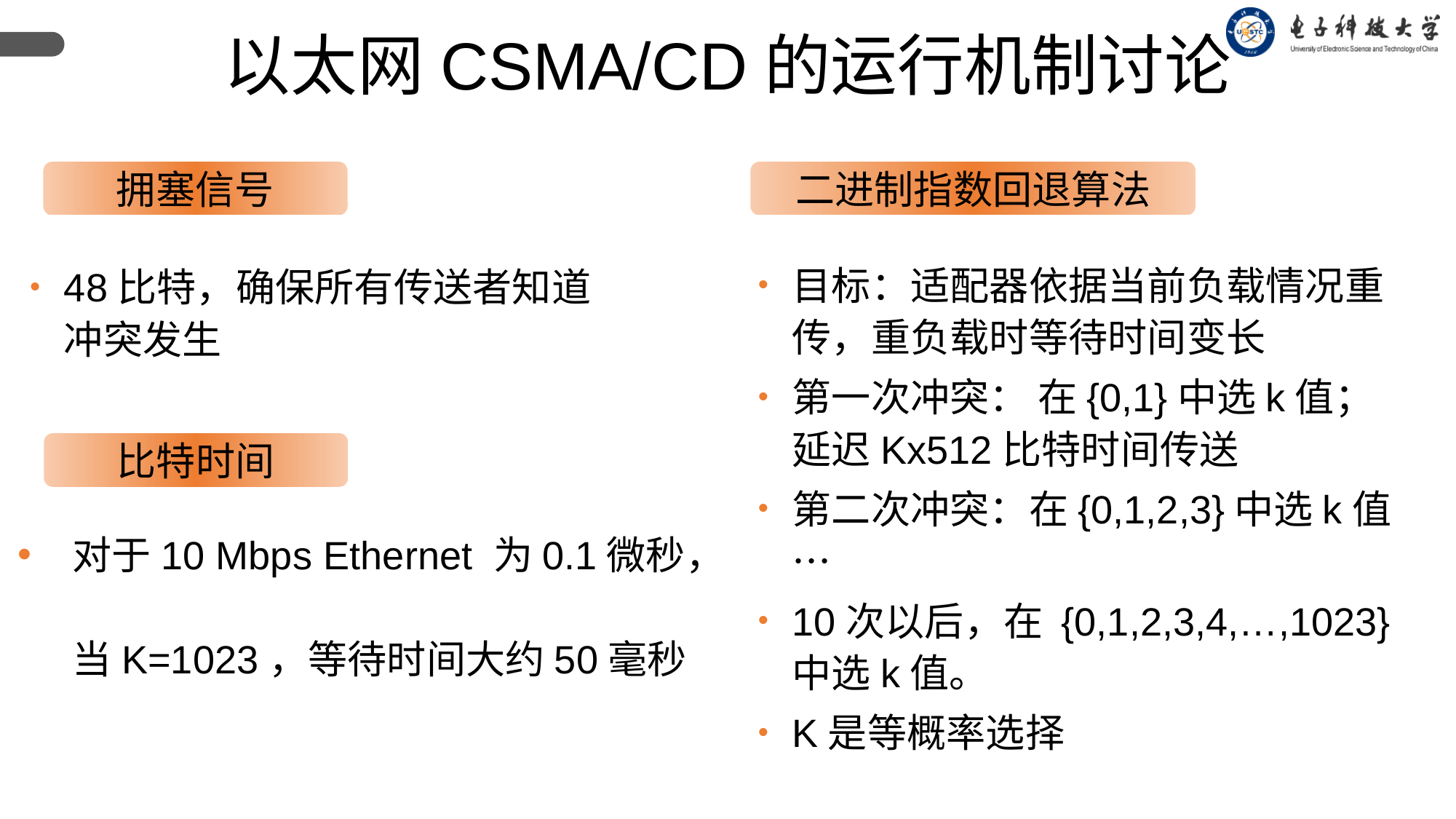

以太网CSMA/CD的运行机制讨论
二进制指数回退算法
目标：适配器依据当前负载情况重传，重负载时等待时间变长
第一次冲突： 在{0,1}中选k值；延迟Kx512比特时间传送
第二次冲突：在{0,1,2,3}中选k值…
10次以后，在 {0,1,2,3,4,…,1023}中选k值。
K是等概率选择
拥塞信号
48比特，确保所有传送者知道冲突发生
比特时间
对于10 Mbps Ethernet 为0.1微秒，
当K=1023，等待时间大约50毫秒

60